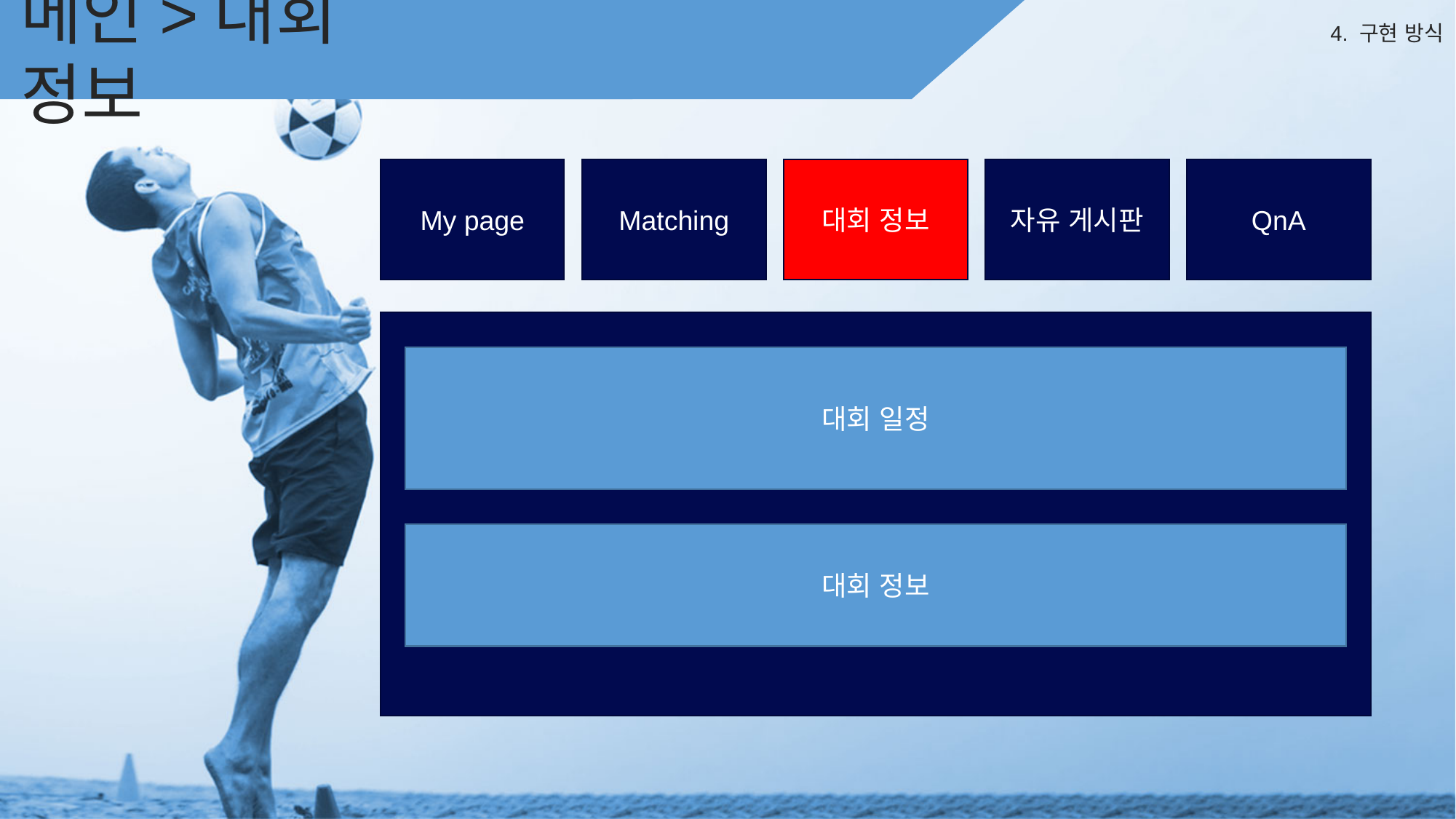

메인> 대회 정보
메인
메인>대회 정보
4. 구현 방식
QnA
자유 게시판
대회 정보
My page
Matching

대회 일정
대회 정보